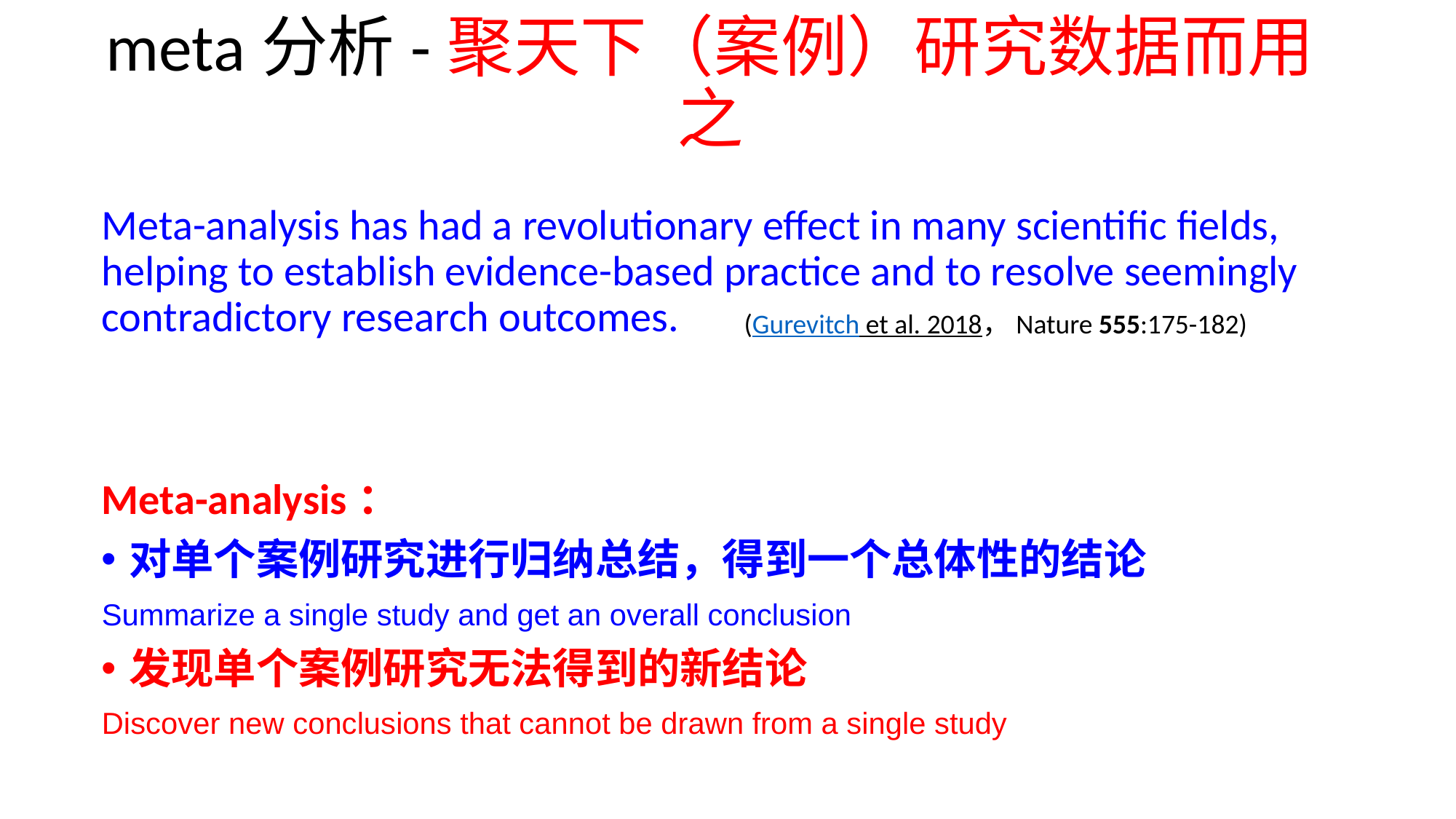

# meta分析-聚天下（案例）研究数据而用之
Meta-analysis has had a revolutionary effect in many scientific fields, helping to establish evidence-based practice and to resolve seemingly contradictory research outcomes.

Meta-analysis：
对单个案例研究进行归纳总结，得到一个总体性的结论
Summarize a single study and get an overall conclusion
发现单个案例研究无法得到的新结论
Discover new conclusions that cannot be drawn from a single study
(Gurevitch et al. 2018，Nature 555:175-182)